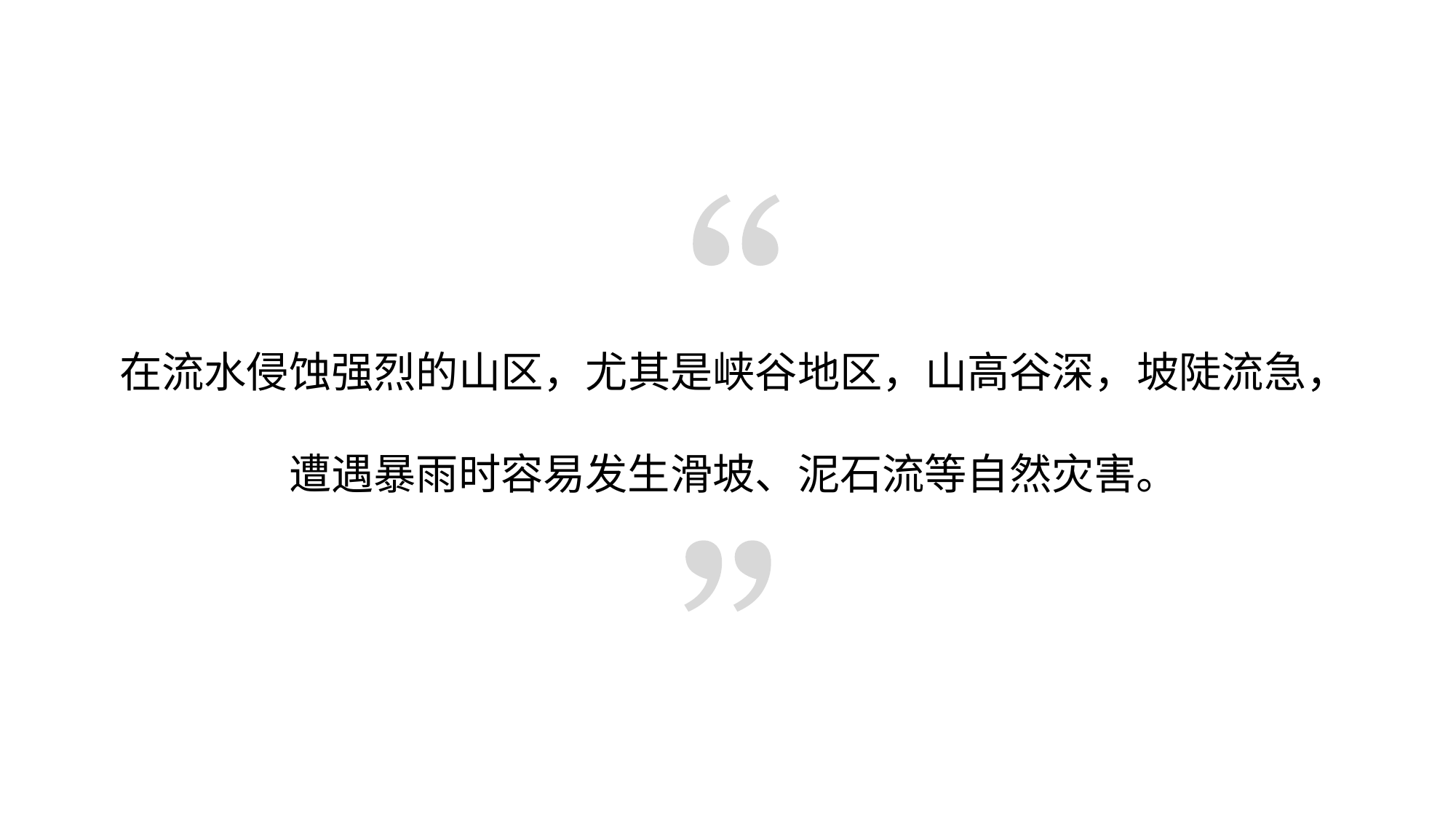

在流水侵蚀强烈的山区，尤其是峡谷地区，山高谷深，坡陡流急，
遭遇暴雨时容易发生滑坡、泥石流等自然灾害。